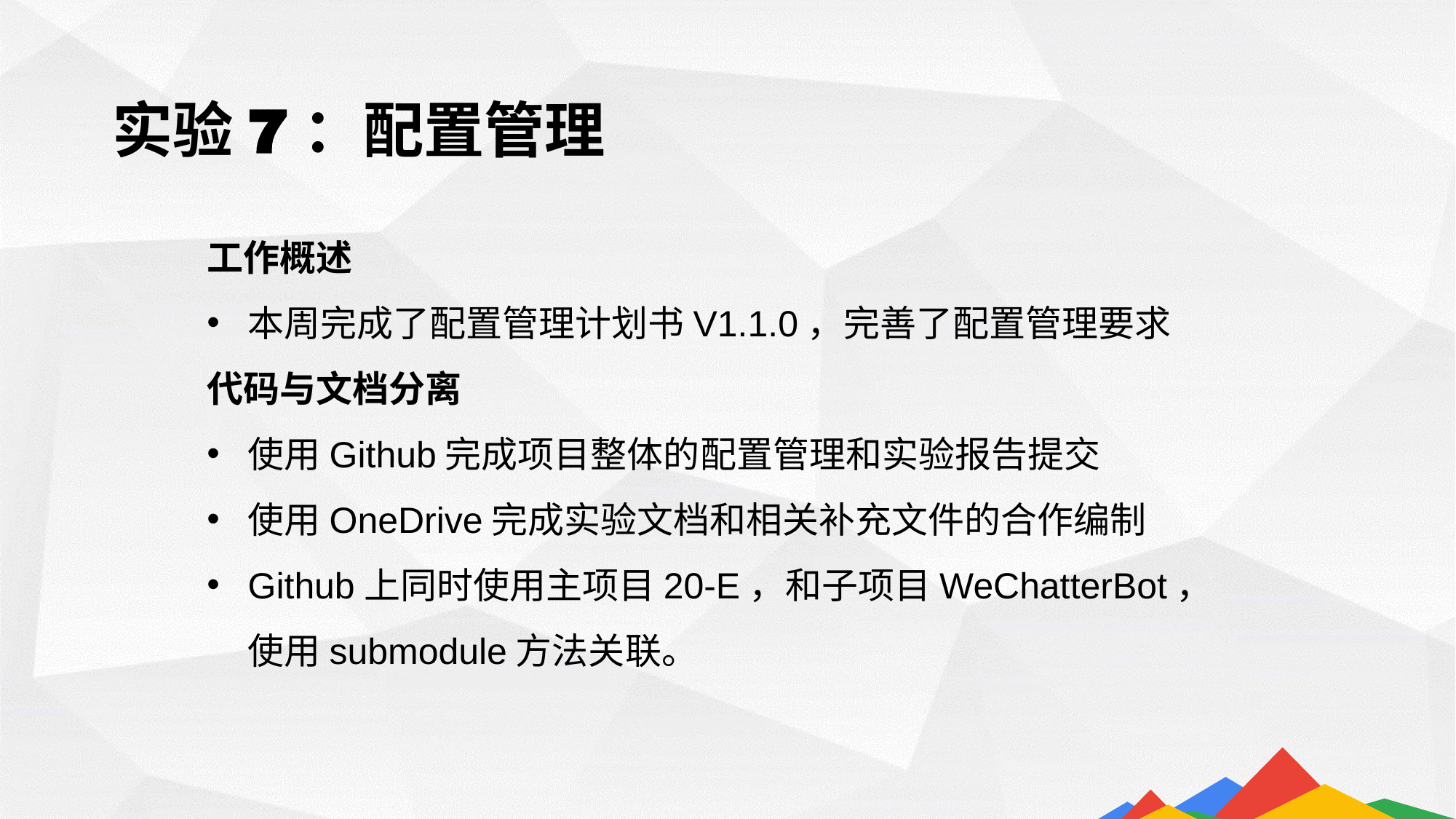

实验7：配置管理
工作概述
本周完成了配置管理计划书V1.1.0，完善了配置管理要求
代码与文档分离
使用Github完成项目整体的配置管理和实验报告提交
使用OneDrive完成实验文档和相关补充文件的合作编制
Github上同时使用主项目20-E，和子项目WeChatterBot，使用submodule方法关联。